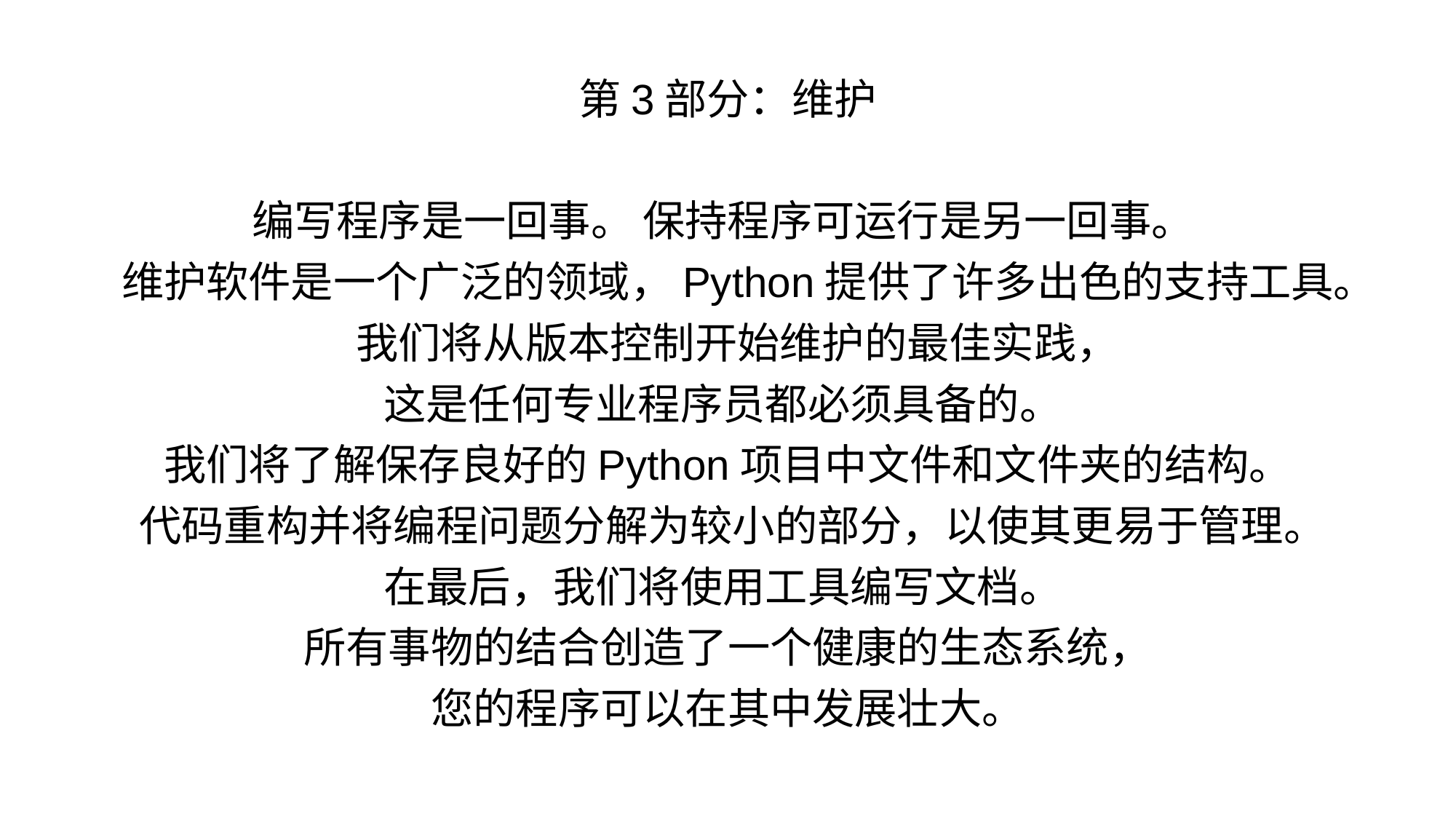

第3部分：维护

编写程序是一回事。 保持程序可运行是另一回事。
维护软件是一个广泛的领域，Python提供了许多出色的支持工具。
 我们将从版本控制开始维护的最佳实践，
这是任何专业程序员都必须具备的。
我们将了解保存良好的Python项目中文件和文件夹的结构。
 代码重构并将编程问题分解为较小的部分，以使其更易于管理。
在最后，我们将使用工具编写文档。
所有事物的结合创造了一个健康的生态系统，
您的程序可以在其中发展壮大。